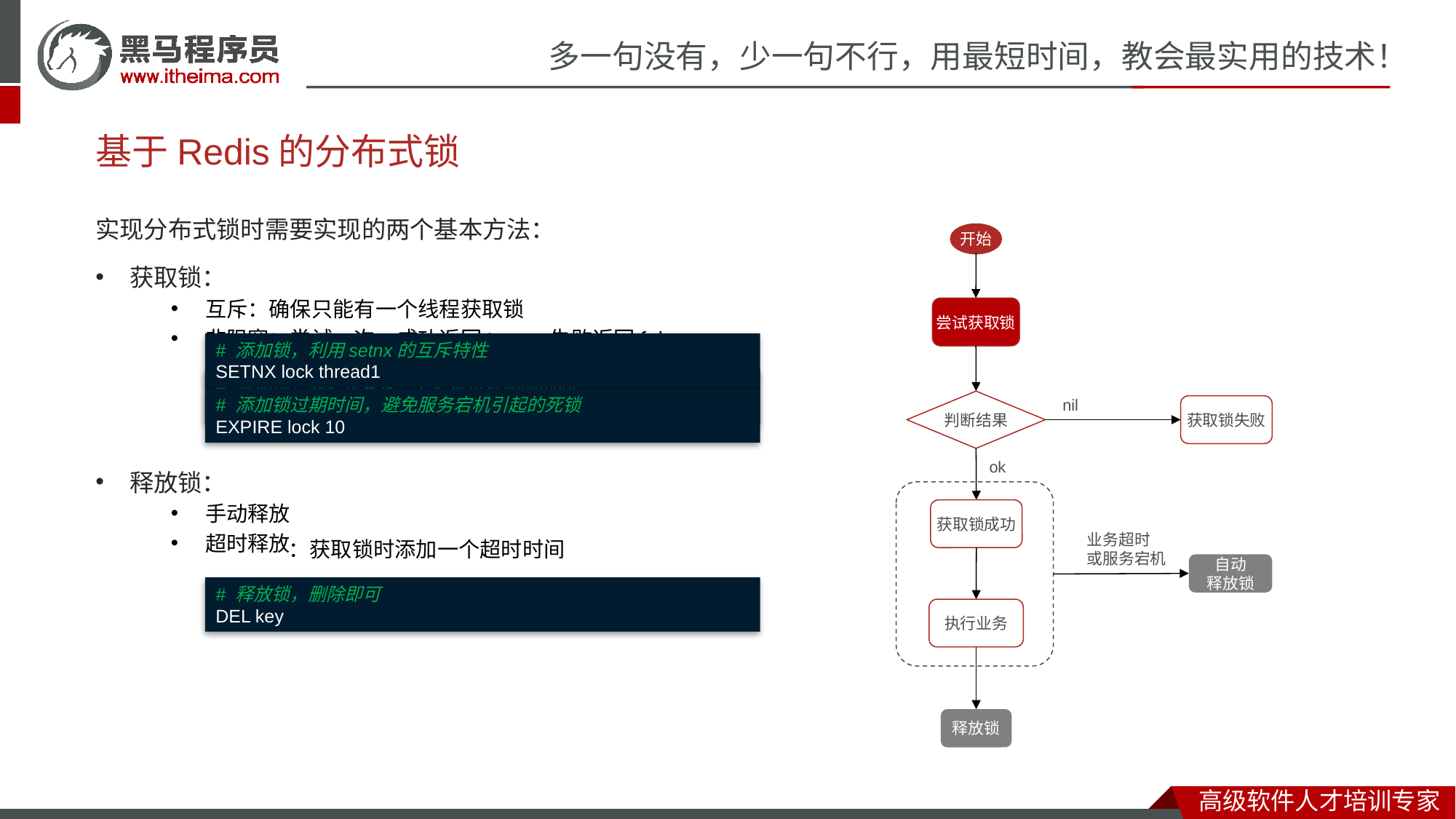

基于Redis的分布式锁
实现分布式锁时需要实现的两个基本方法：
获取锁：
互斥：确保只能有一个线程获取锁
非阻塞：尝试一次，成功返回true，失败返回false

释放锁：
手动释放
超时释放

开始
尝试获取锁
# 添加锁，利用setnx的互斥特性
SETNX lock thread1
# 添加锁，NX是互斥、EX是设置超时时间
SET lock thread1 NX EX 10
# 添加锁过期时间，避免服务宕机引起的死锁
EXPIRE lock 10
nil
判断结果
获取锁失败
ok

获取锁成功
业务超时
或服务宕机
：获取锁时添加一个超时时间
自动
释放锁
# 释放锁，删除即可
DEL key
执行业务
释放锁